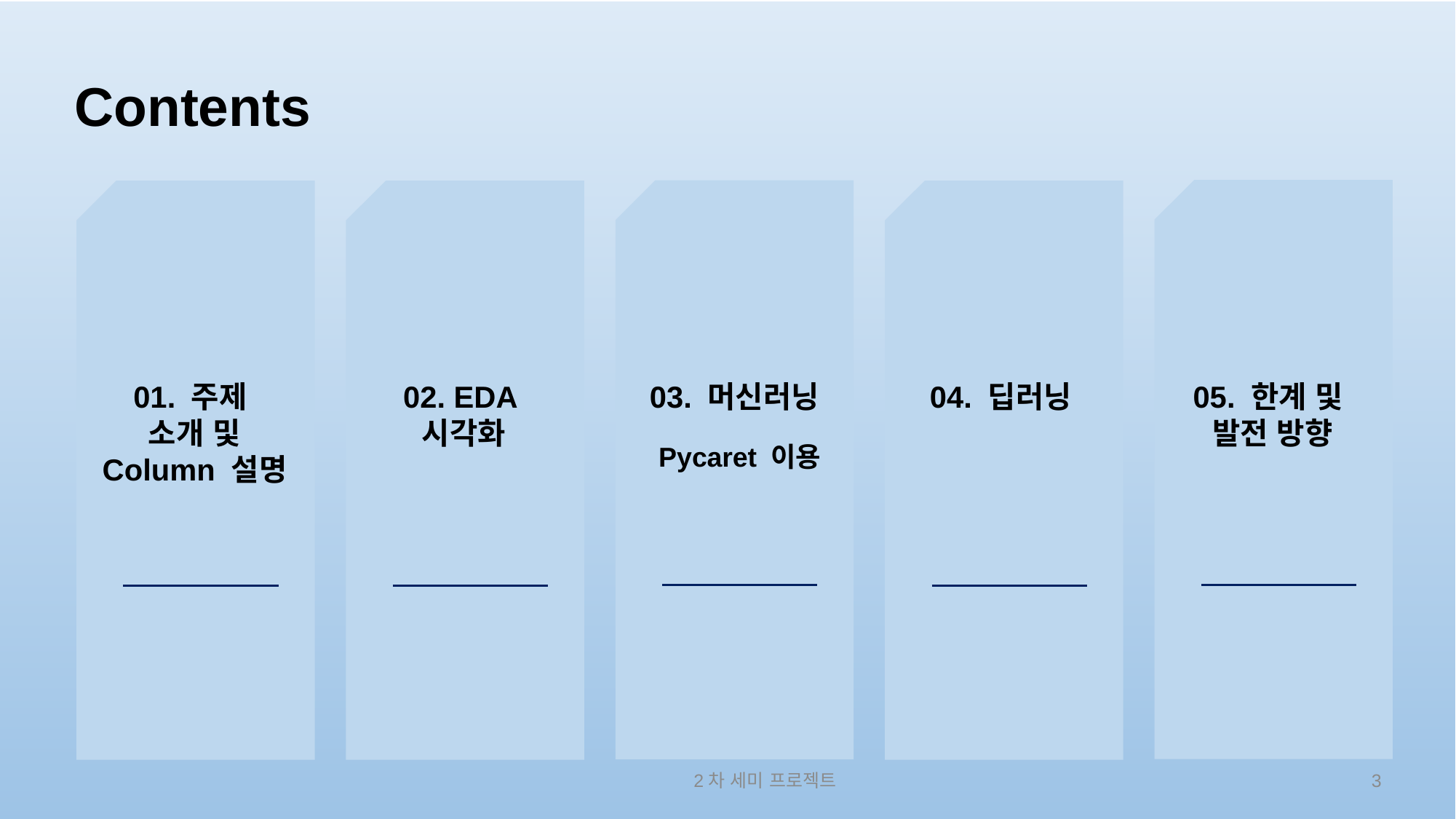

# Contents

01. 주제
소개 및
Column 설명
02. EDA
시각화
03. 머신러닝
04. 딥러닝
05. 한계 및
발전 방향
Pycaret 이용
2차 세미 프로젝트
3